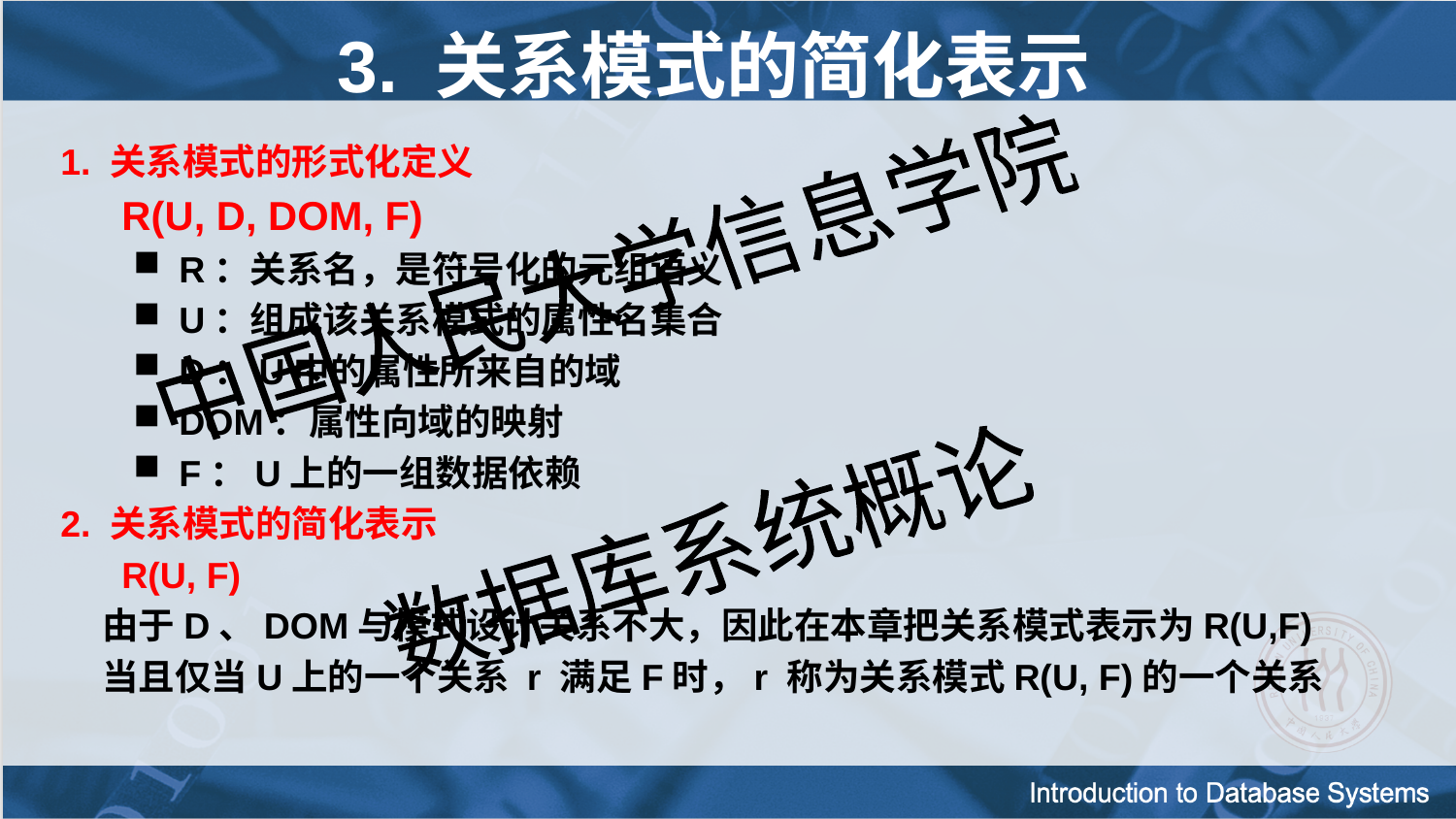

# 3. 关系模式的简化表示
1. 关系模式的形式化定义
      R(U, D, DOM, F)
R：关系名，是符号化的元组语义
U：组成该关系模式的属性名集合
D：U中的属性所来自的域
DOM：属性向域的映射
F：U上的一组数据依赖
2. 关系模式的简化表示
      R(U, F)
    由于D、DOM与模式设计关系不大，因此在本章把关系模式表示为R(U,F)
    当且仅当U上的一个关系 r 满足F时，r 称为关系模式R(U, F)的一个关系